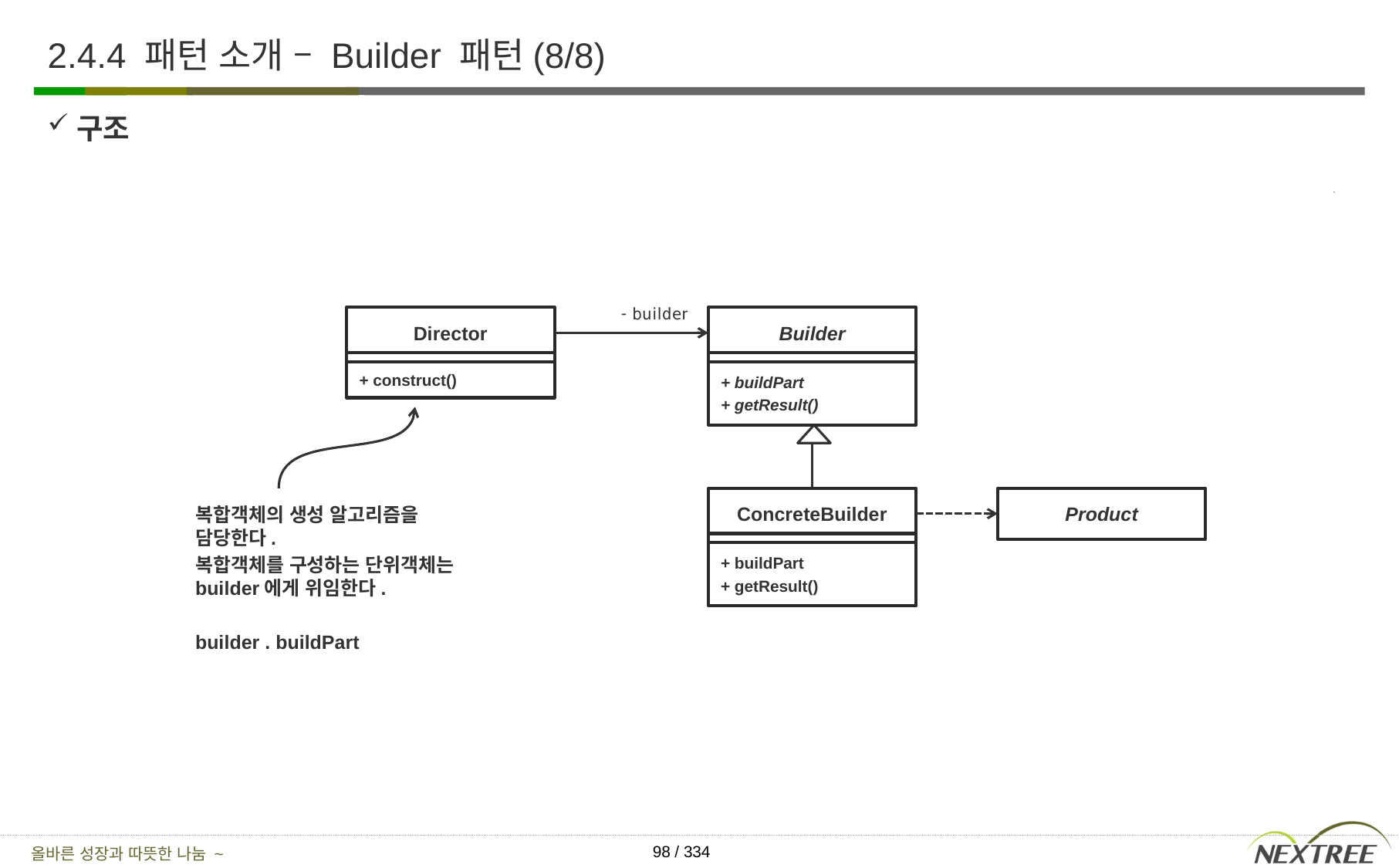

# 2.4.4 패턴 소개 – Builder 패턴(8/8)
구조
- builder
Director
Builder

+ construct()
+ buildPart
+ getResult()

ConcreteBuilder
Product

복합객체의 생성 알고리즘을 담당한다.
복합객체를 구성하는 단위객체는 builder에게 위임한다.

builder . buildPart

+ buildPart
+ getResult()